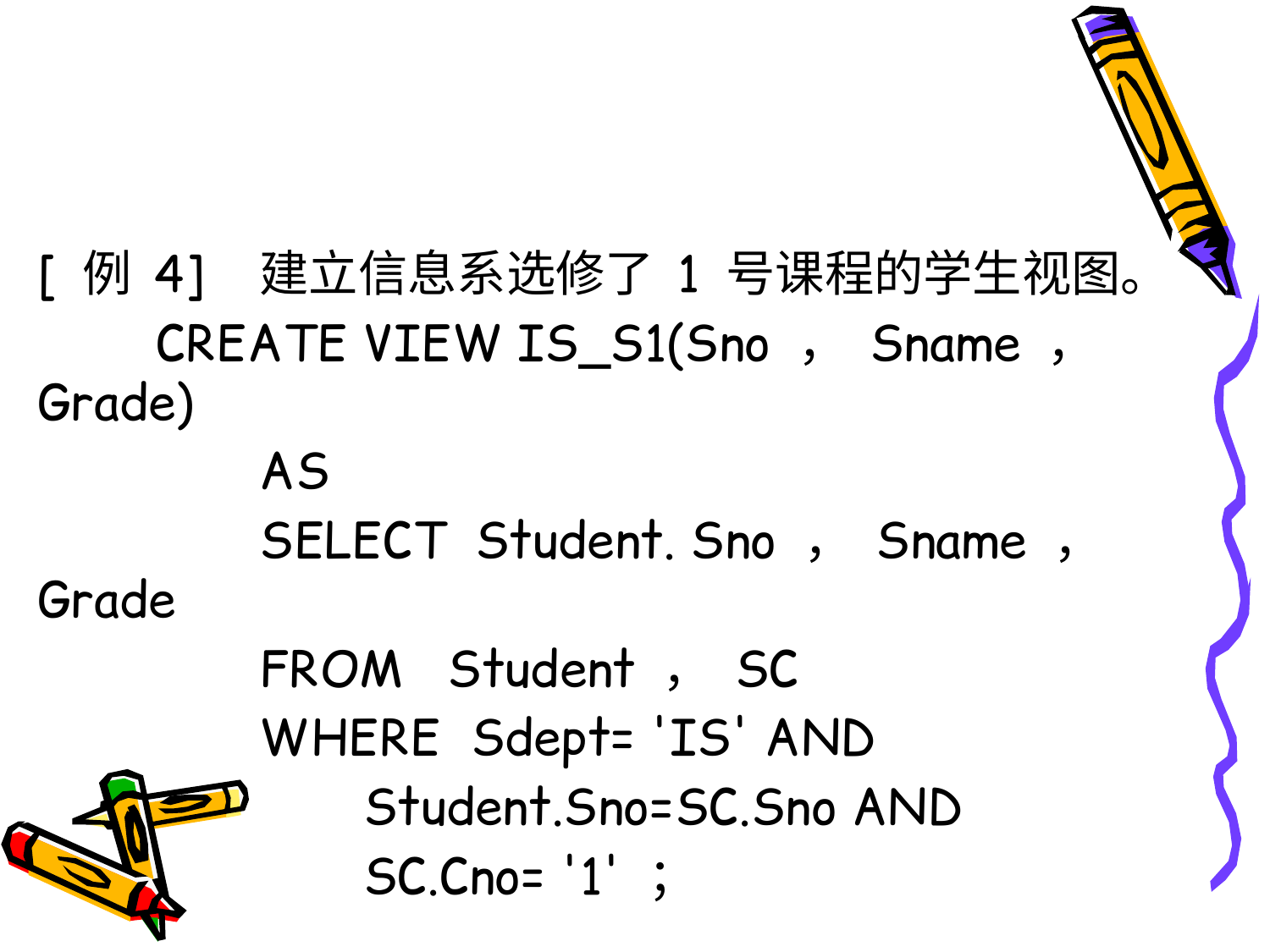

#
[ 例 4]   建立信息系选修了 1 号课程的学生视图。
        CREATE VIEW IS_S1(Sno ， Sname ， Grade)
               AS
               SELECT  Student. Sno ， Sname ， Grade
               FROM   Student ， SC
               WHERE  Sdept= 'IS' AND
                      Student.Sno=SC.Sno AND
                      SC.Cno= '1' ；